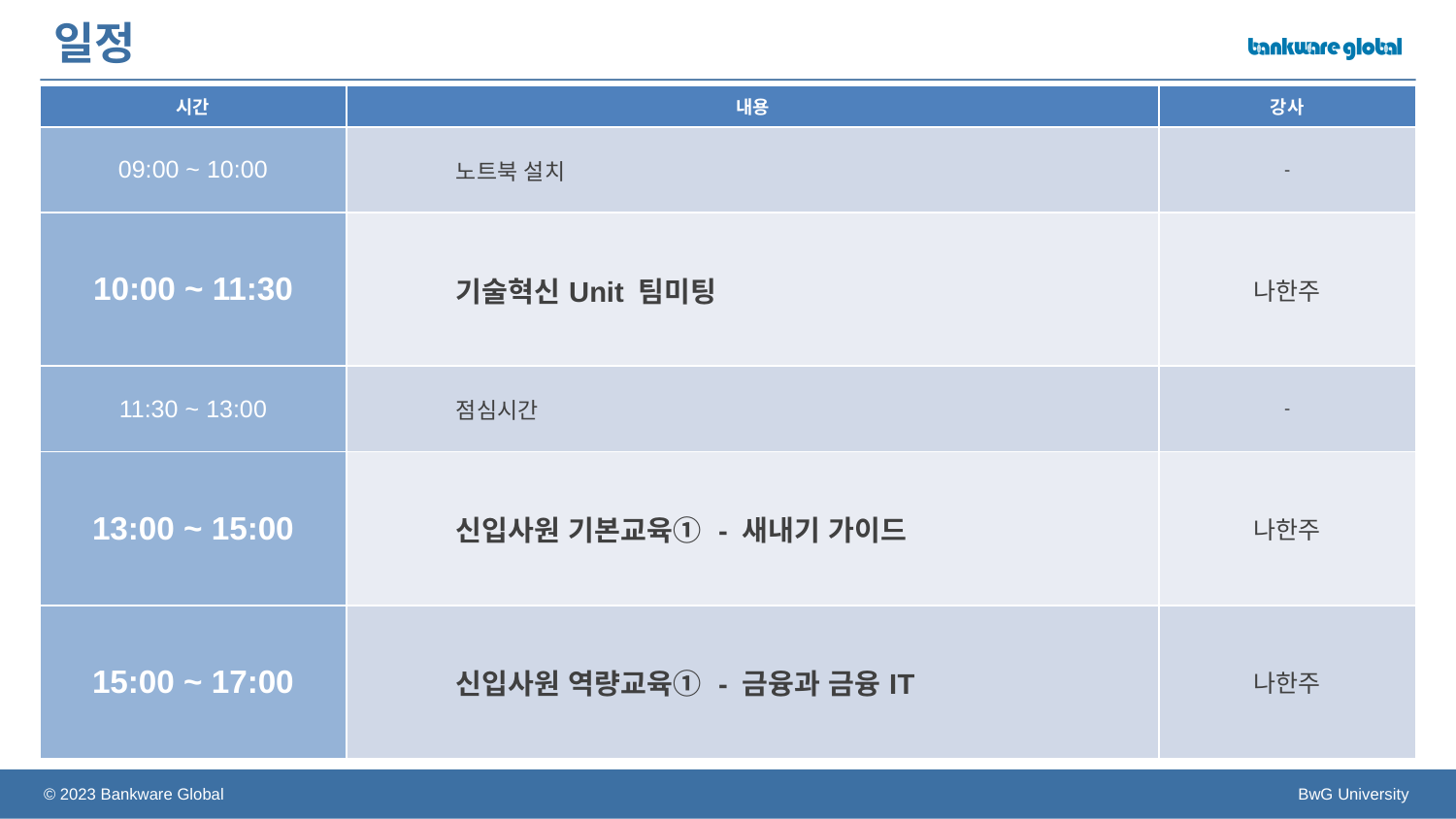

# 일정
| 시간 | 내용 | 강사 |
| --- | --- | --- |
| 09:00 ~ 10:00 | 노트북 설치 | - |
| 10:00 ~ 11:30 | 기술혁신Unit 팀미팅 | 나한주 |
| 11:30 ~ 13:00 | 점심시간 | - |
| 13:00 ~ 15:00 | 신입사원 기본교육① - 새내기 가이드 | 나한주 |
| 15:00 ~ 17:00 | 신입사원 역량교육① - 금융과 금융IT | 나한주 |